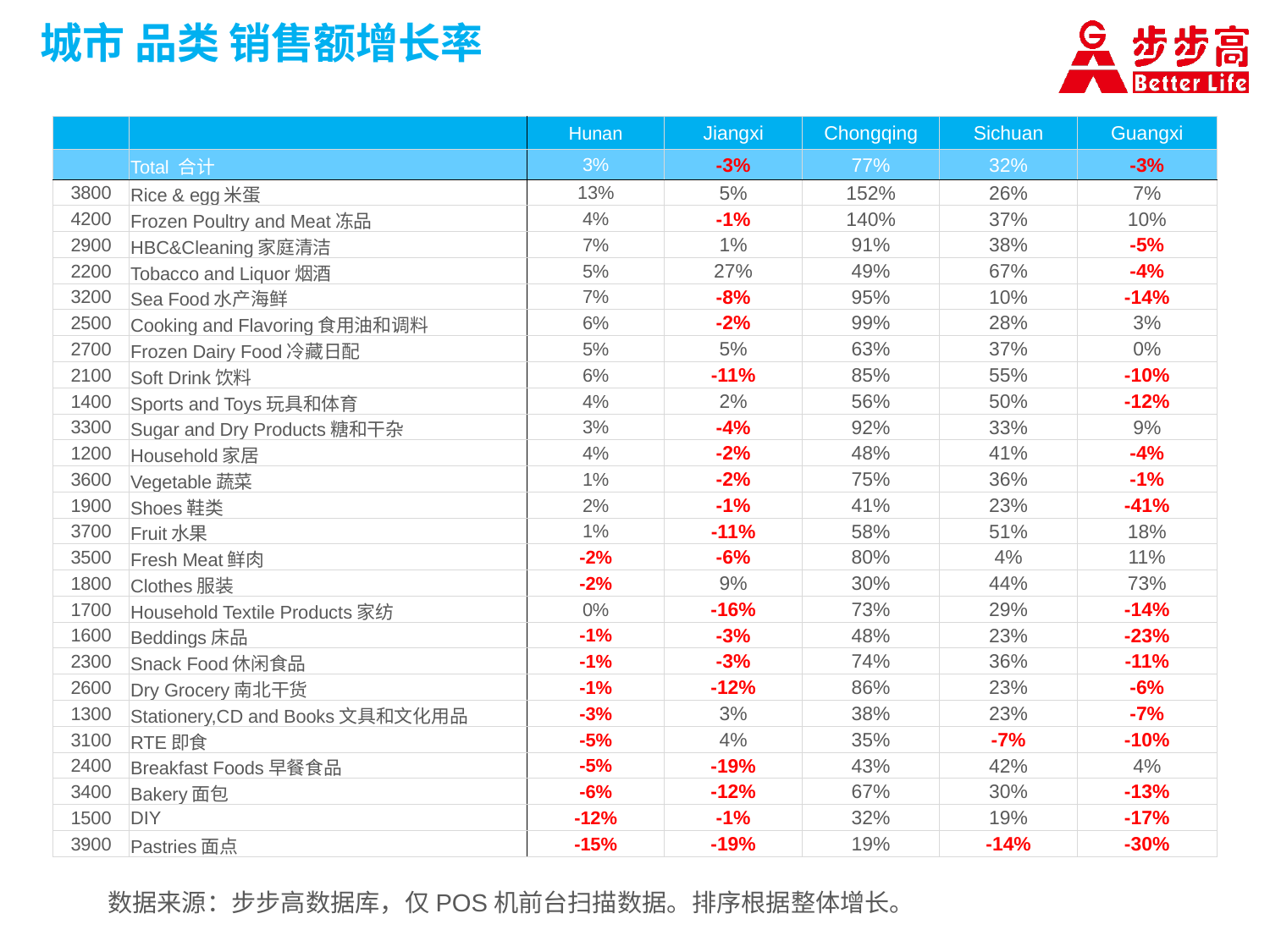

城市 品类 销售额增长率
|  |  | Hunan | Jiangxi | Chongqing | Sichuan | Guangxi |
| --- | --- | --- | --- | --- | --- | --- |
|  | Total 合计 | 3% | -3% | 77% | 32% | -3% |
| 3800 | Rice & egg米蛋 | 13% | 5% | 152% | 26% | 7% |
| 4200 | Frozen Poultry and Meat冻品 | 4% | -1% | 140% | 37% | 10% |
| 2900 | HBC&Cleaning家庭清洁 | 7% | 1% | 91% | 38% | -5% |
| 2200 | Tobacco and Liquor烟酒 | 5% | 27% | 49% | 67% | -4% |
| 3200 | Sea Food水产海鲜 | 7% | -8% | 95% | 10% | -14% |
| 2500 | Cooking and Flavoring食用油和调料 | 6% | -2% | 99% | 28% | 3% |
| 2700 | Frozen Dairy Food冷藏日配 | 5% | 5% | 63% | 37% | 0% |
| 2100 | Soft Drink饮料 | 6% | -11% | 85% | 55% | -10% |
| 1400 | Sports and Toys玩具和体育 | 4% | 2% | 56% | 50% | -12% |
| 3300 | Sugar and Dry Products糖和干杂 | 3% | -4% | 92% | 33% | 9% |
| 1200 | Household家居 | 4% | -2% | 48% | 41% | -4% |
| 3600 | Vegetable蔬菜 | 1% | -2% | 75% | 36% | -1% |
| 1900 | Shoes鞋类 | 2% | -1% | 41% | 23% | -41% |
| 3700 | Fruit水果 | 1% | -11% | 58% | 51% | 18% |
| 3500 | Fresh Meat鲜肉 | -2% | -6% | 80% | 4% | 11% |
| 1800 | Clothes服装 | -2% | 9% | 30% | 44% | 73% |
| 1700 | Household Textile Products家纺 | 0% | -16% | 73% | 29% | -14% |
| 1600 | Beddings床品 | -1% | -3% | 48% | 23% | -23% |
| 2300 | Snack Food休闲食品 | -1% | -3% | 74% | 36% | -11% |
| 2600 | Dry Grocery南北干货 | -1% | -12% | 86% | 23% | -6% |
| 1300 | Stationery,CD and Books文具和文化用品 | -3% | 3% | 38% | 23% | -7% |
| 3100 | RTE即食 | -5% | 4% | 35% | -7% | -10% |
| 2400 | Breakfast Foods早餐食品 | -5% | -19% | 43% | 42% | 4% |
| 3400 | Bakery面包 | -6% | -12% | 67% | 30% | -13% |
| 1500 | DIY | -12% | -1% | 32% | 19% | -17% |
| 3900 | Pastries面点 | -15% | -19% | 19% | -14% | -30% |
数据来源：步步高数据库，仅POS机前台扫描数据。排序根据整体增长。